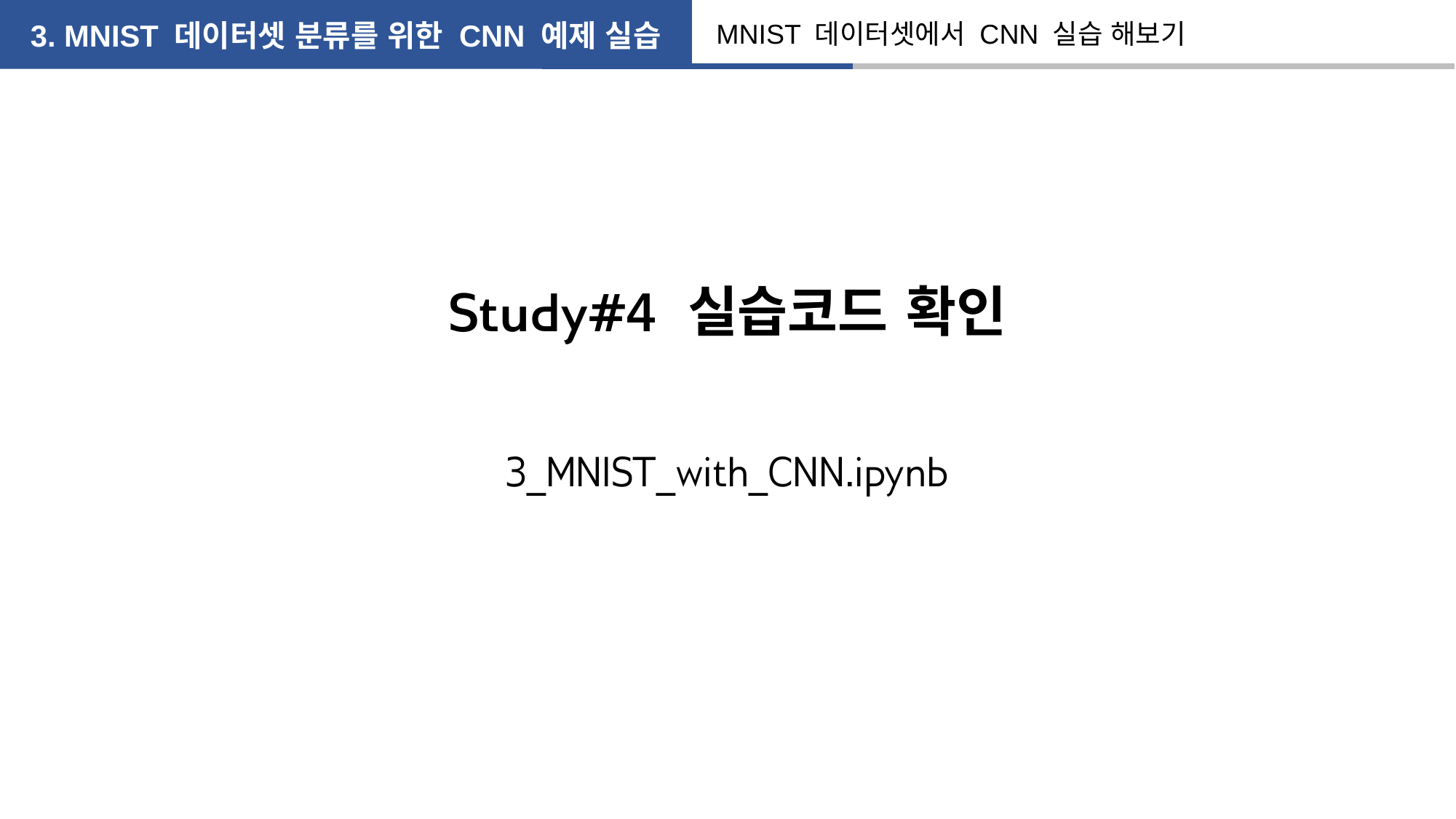

3. MNIST 데이터셋 분류를 위한 CNN 예제 실습
MNIST 데이터셋에서 CNN 실습 해보기

Study#4 실습코드 확인

3_MNIST_with_CNN.ipynb